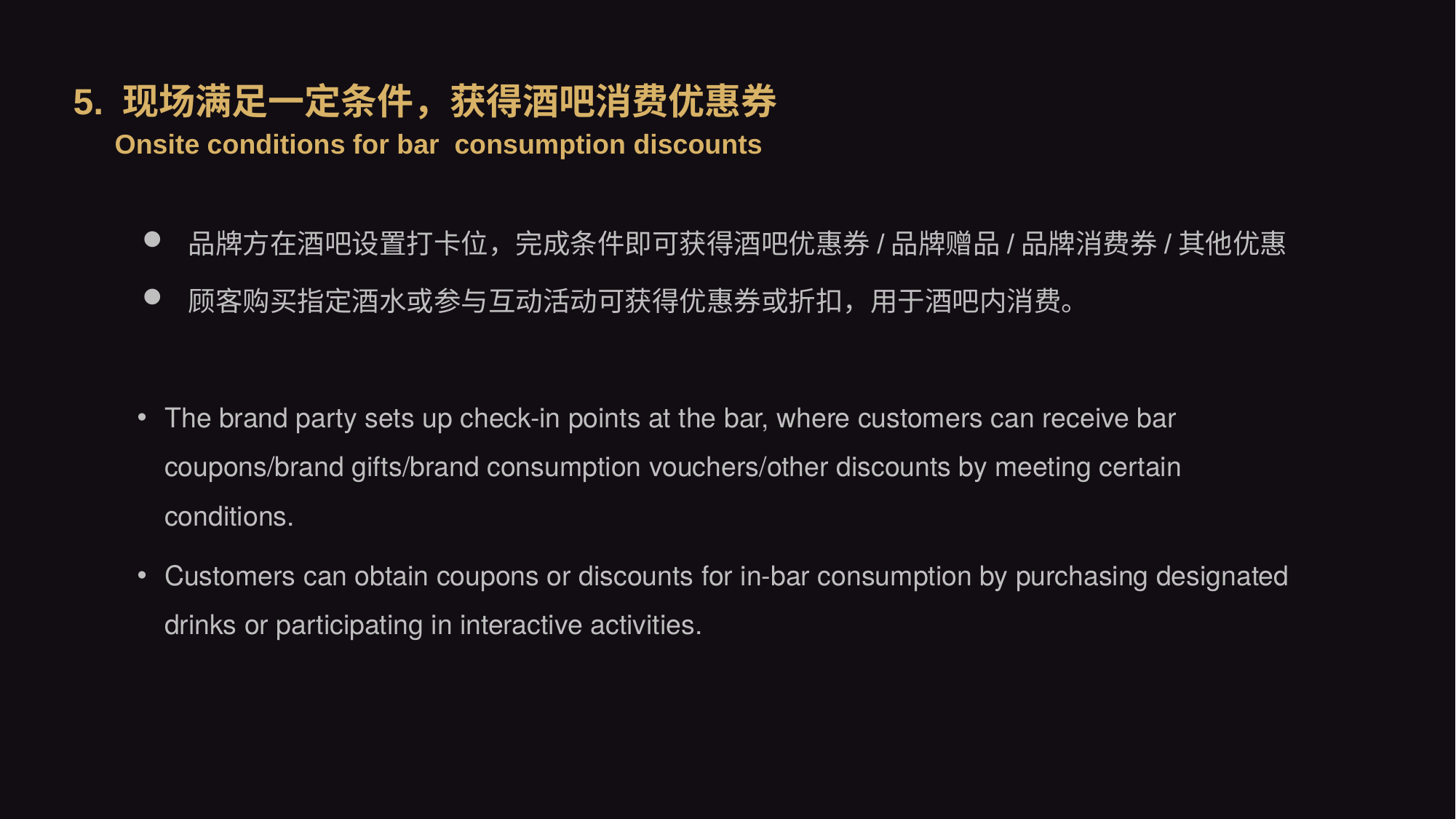

5. 现场满足一定条件，获得酒吧消费优惠券
    Onsite conditions for bar  consumption discounts
  品牌方在酒吧设置打卡位，完成条件即可获得酒吧优惠券/品牌赠品/品牌消费券/其他优惠
  顾客购买指定酒水或参与互动活动可获得优惠券或折扣，用于酒吧内消费。
The brand party sets up check-in points at the bar, where customers can receive bar coupons/brand gifts/brand consumption vouchers/other discounts by meeting certain conditions.
Customers can obtain coupons or discounts for in-bar consumption by purchasing designated drinks or participating in interactive activities.